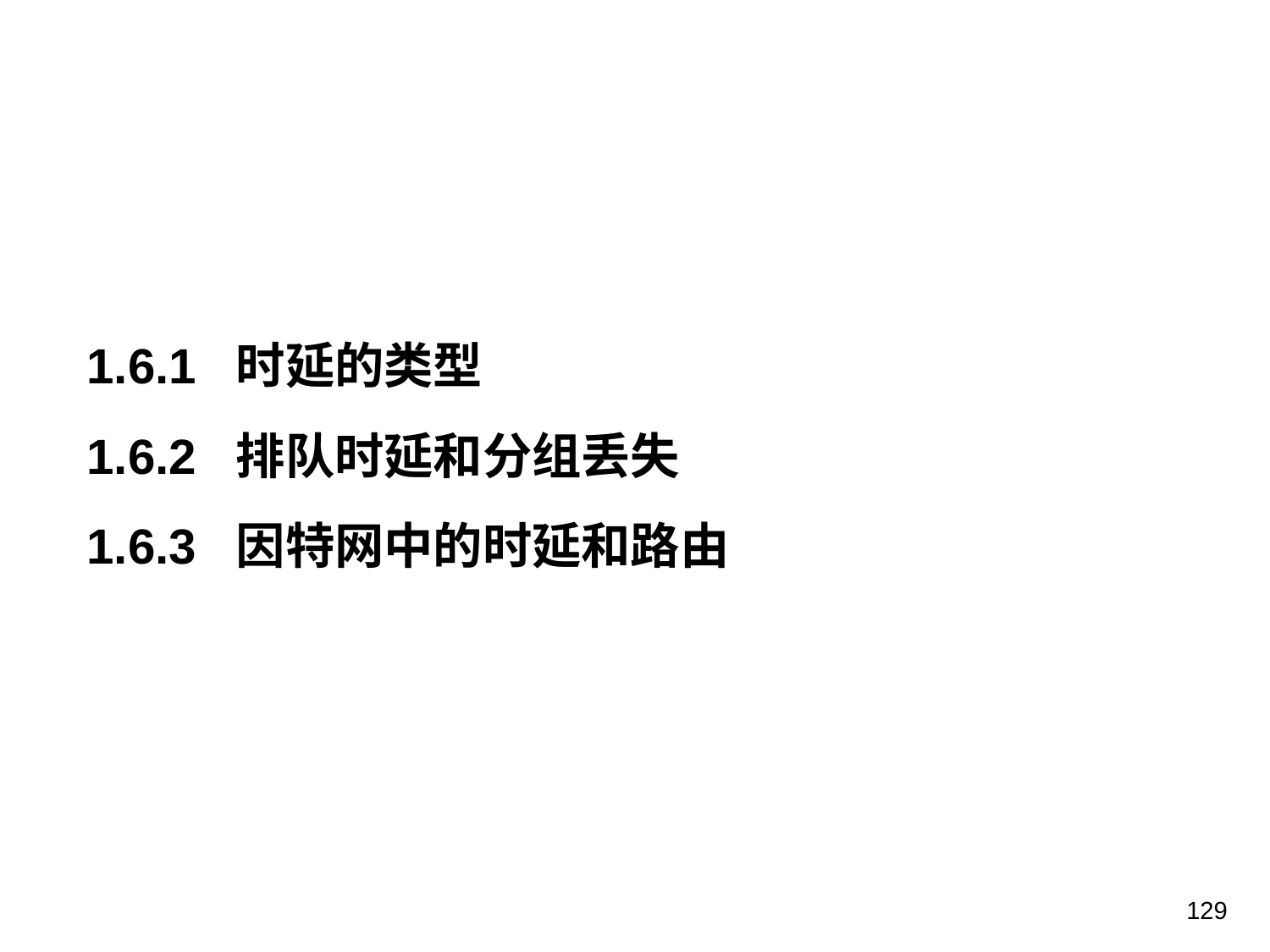

#
1.6.1  时延的类型
1.6.2  排队时延和分组丢失
1.6.3  因特网中的时延和路由
129